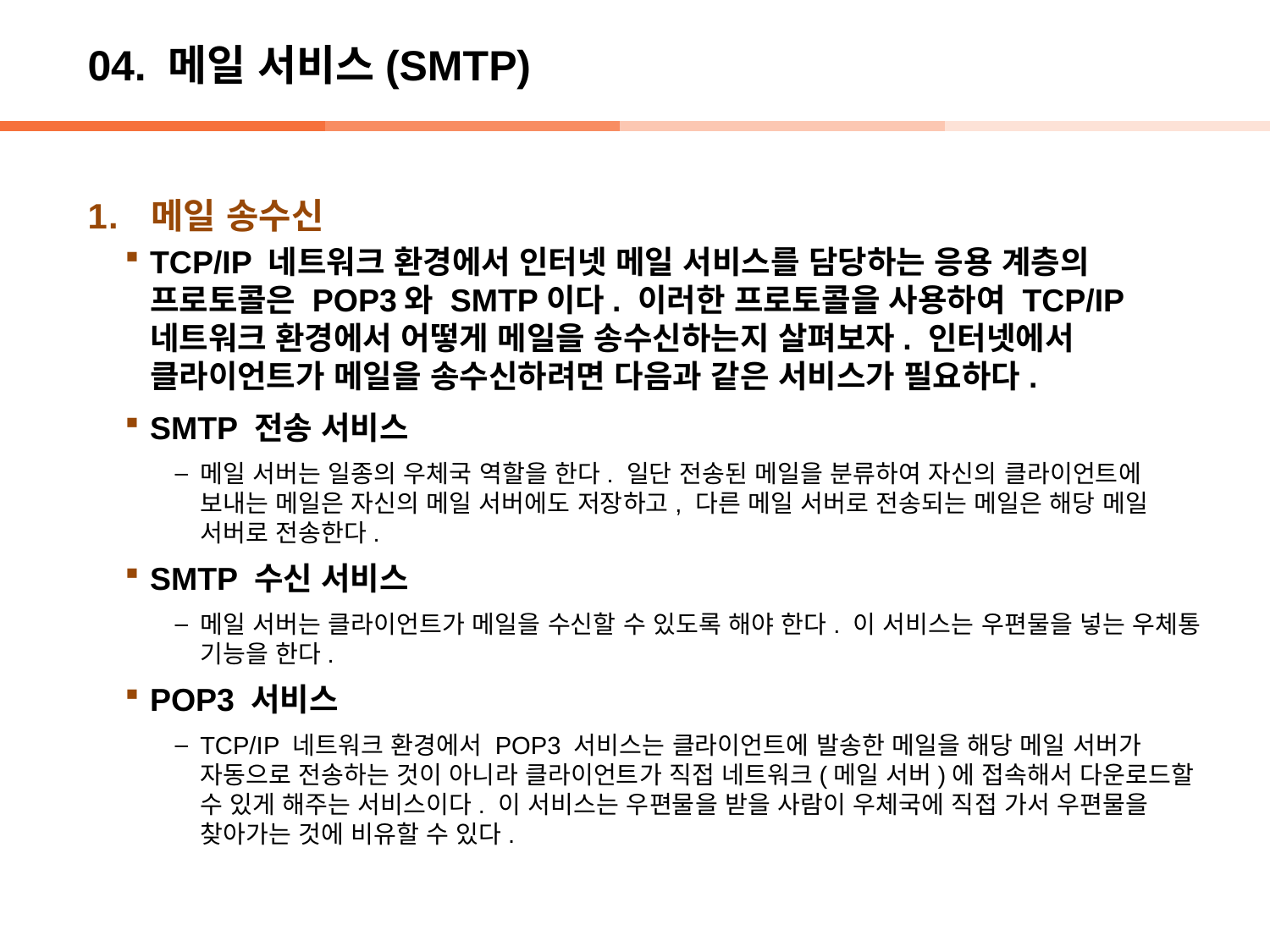

# 04. 메일 서비스(SMTP)
메일 송수신
TCP/IP 네트워크 환경에서 인터넷 메일 서비스를 담당하는 응용 계층의 프로토콜은 POP3와 SMTP이다. 이러한 프로토콜을 사용하여 TCP/IP 네트워크 환경에서 어떻게 메일을 송수신하는지 살펴보자. 인터넷에서 클라이언트가 메일을 송수신하려면 다음과 같은 서비스가 필요하다.
SMTP 전송 서비스
메일 서버는 일종의 우체국 역할을 한다. 일단 전송된 메일을 분류하여 자신의 클라이언트에 보내는 메일은 자신의 메일 서버에도 저장하고, 다른 메일 서버로 전송되는 메일은 해당 메일 서버로 전송한다.
SMTP 수신 서비스
메일 서버는 클라이언트가 메일을 수신할 수 있도록 해야 한다. 이 서비스는 우편물을 넣는 우체통 기능을 한다.
POP3 서비스
TCP/IP 네트워크 환경에서 POP3 서비스는 클라이언트에 발송한 메일을 해당 메일 서버가 자동으로 전송하는 것이 아니라 클라이언트가 직접 네트워크(메일 서버)에 접속해서 다운로드할 수 있게 해주는 서비스이다. 이 서비스는 우편물을 받을 사람이 우체국에 직접 가서 우편물을 찾아가는 것에 비유할 수 있다.